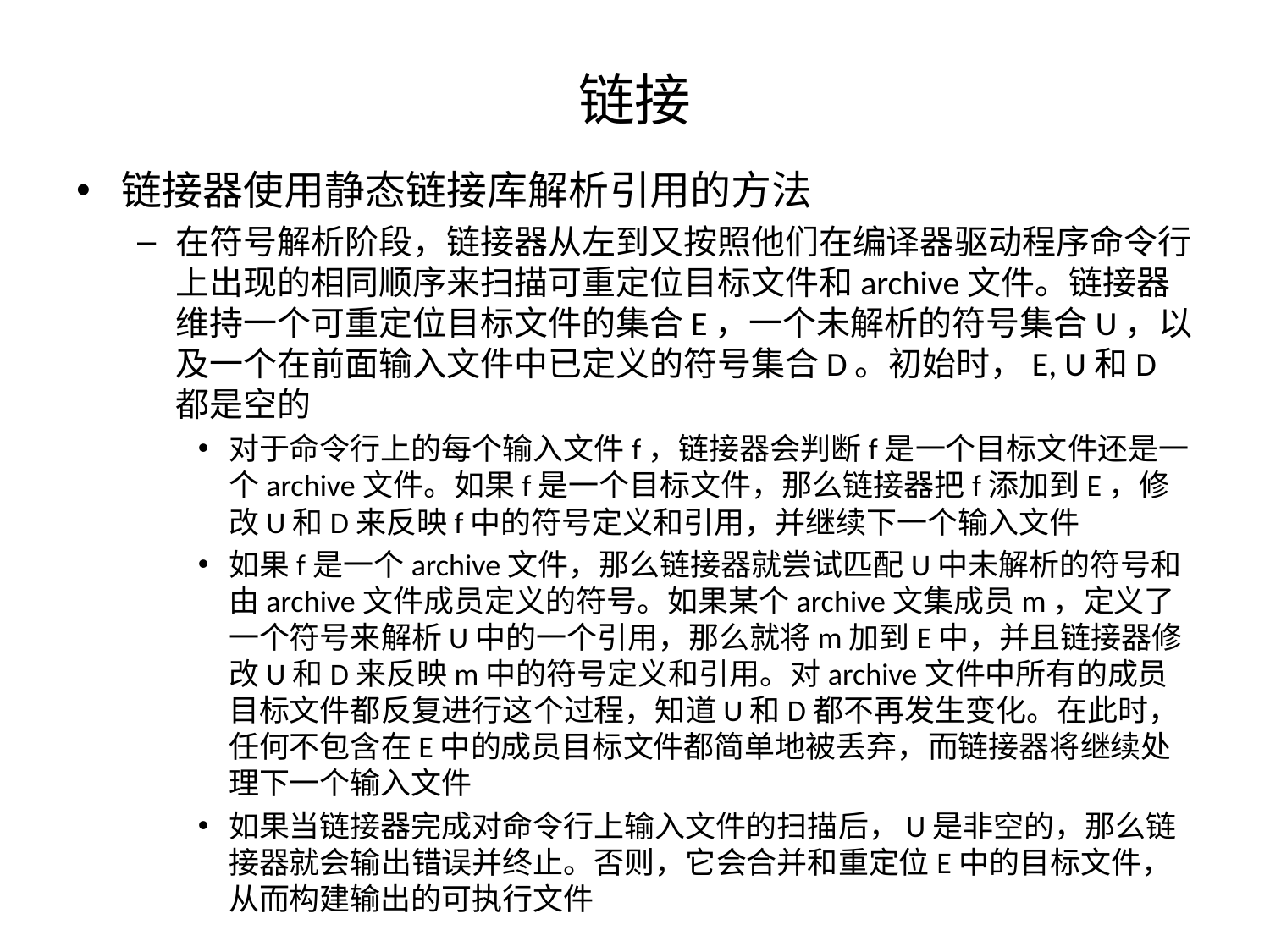

# 链接
链接器使用静态链接库解析引用的方法
在符号解析阶段，链接器从左到又按照他们在编译器驱动程序命令行上出现的相同顺序来扫描可重定位目标文件和archive文件。链接器维持一个可重定位目标文件的集合E，一个未解析的符号集合U，以及一个在前面输入文件中已定义的符号集合D。初始时，E, U和D都是空的
对于命令行上的每个输入文件f，链接器会判断f是一个目标文件还是一个archive文件。如果f是一个目标文件，那么链接器把f添加到E，修改U和D来反映f中的符号定义和引用，并继续下一个输入文件
如果f是一个archive文件，那么链接器就尝试匹配U中未解析的符号和由archive文件成员定义的符号。如果某个archive文集成员m，定义了一个符号来解析U中的一个引用，那么就将m加到E中，并且链接器修改U和D来反映m中的符号定义和引用。对archive文件中所有的成员目标文件都反复进行这个过程，知道U和D都不再发生变化。在此时，任何不包含在E中的成员目标文件都简单地被丢弃，而链接器将继续处理下一个输入文件
如果当链接器完成对命令行上输入文件的扫描后，U是非空的，那么链接器就会输出错误并终止。否则，它会合并和重定位E中的目标文件，从而构建输出的可执行文件